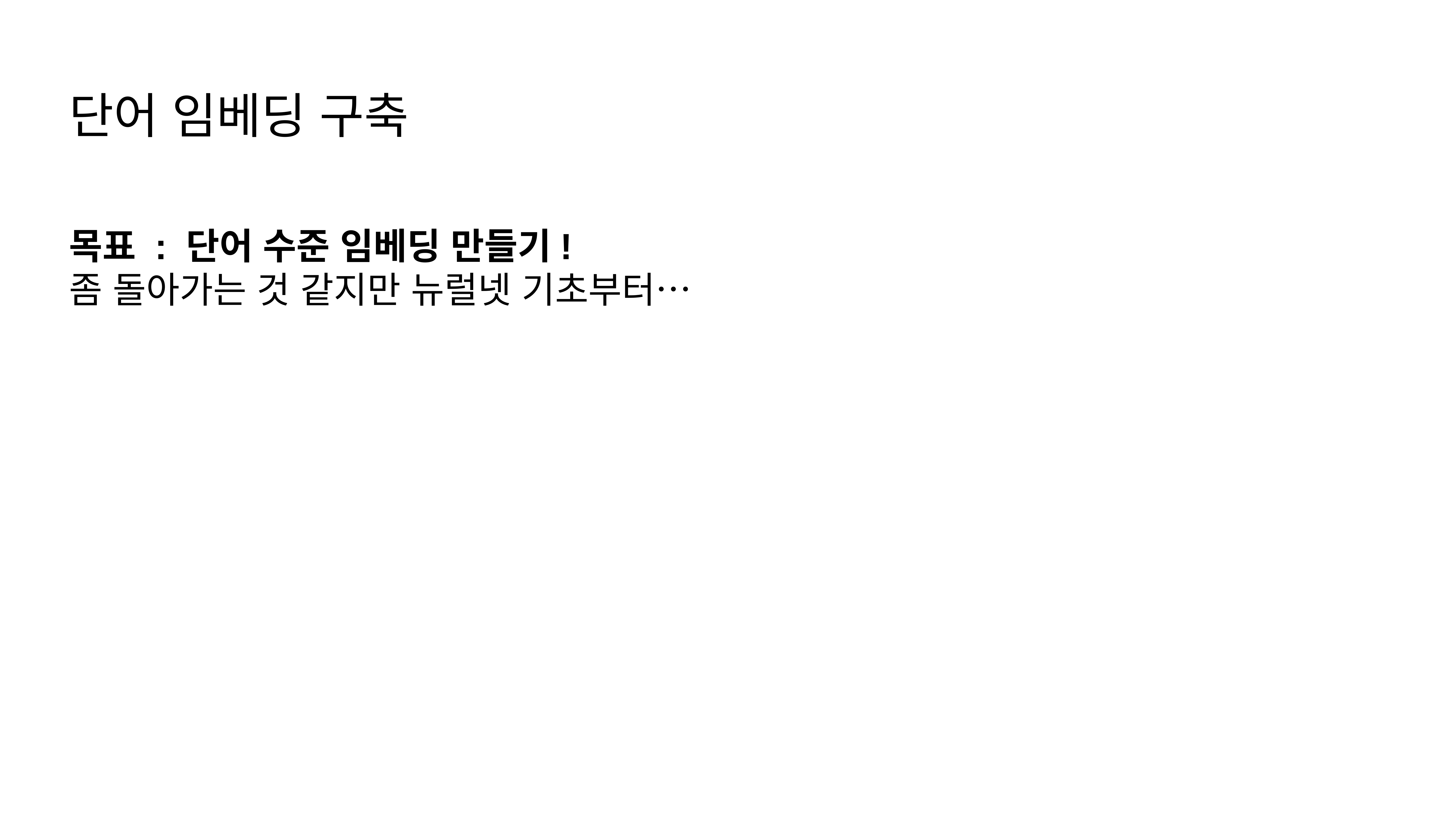

단어 임베딩 구축
목표 : 단어 수준 임베딩 만들기!
좀 돌아가는 것 같지만 뉴럴넷 기초부터…